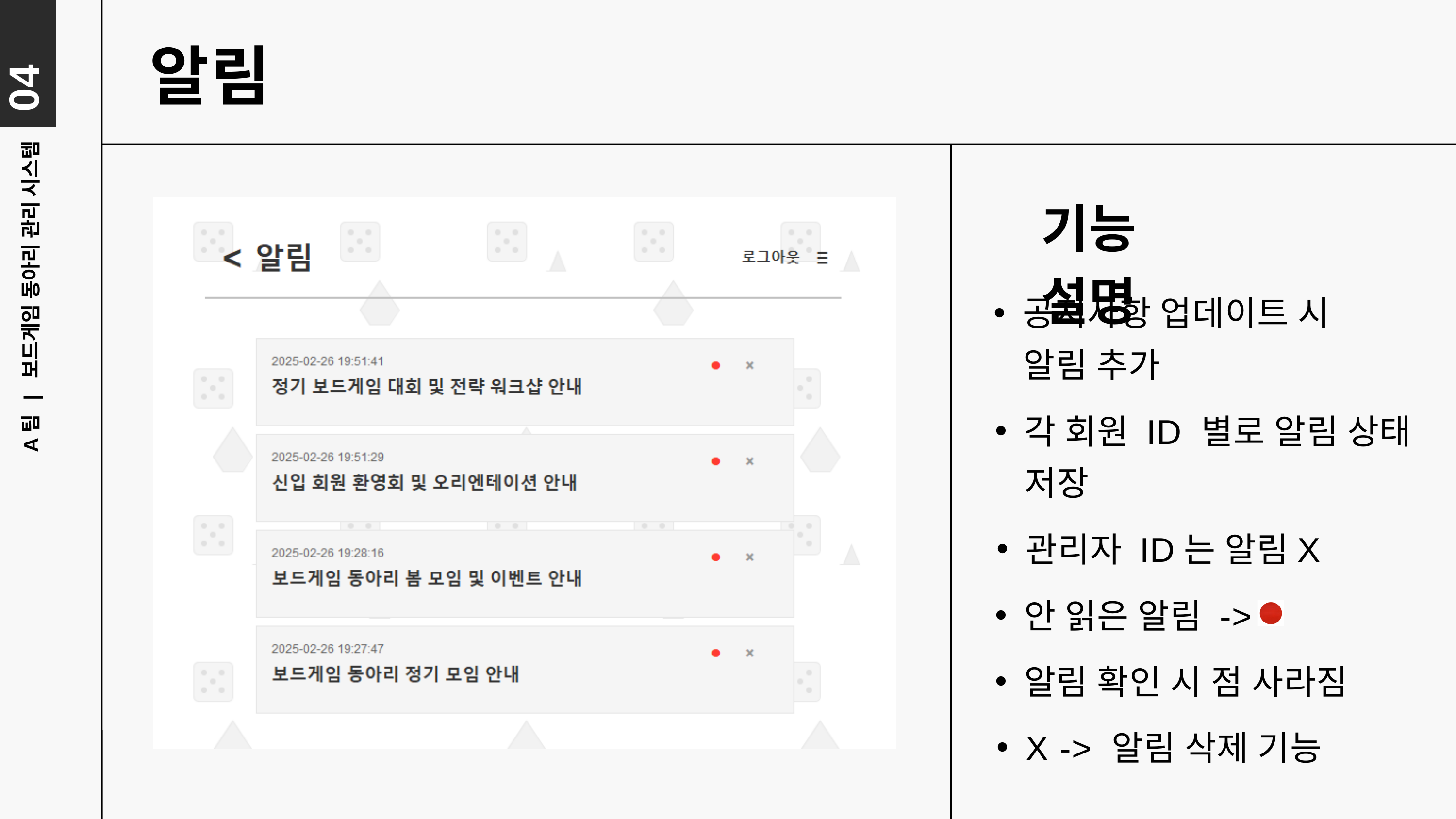

04

알림

기능 설명

공지사항 업데이트 시
      알림 추가
A팀  |  보드게임 동아리 관리 시스템
각 회원 ID 별로 알림 상태
      저장
관리자 ID는 알림X
안 읽은 알림 ->

알림 확인 시 점 사라짐
X -> 알림 삭제 기능